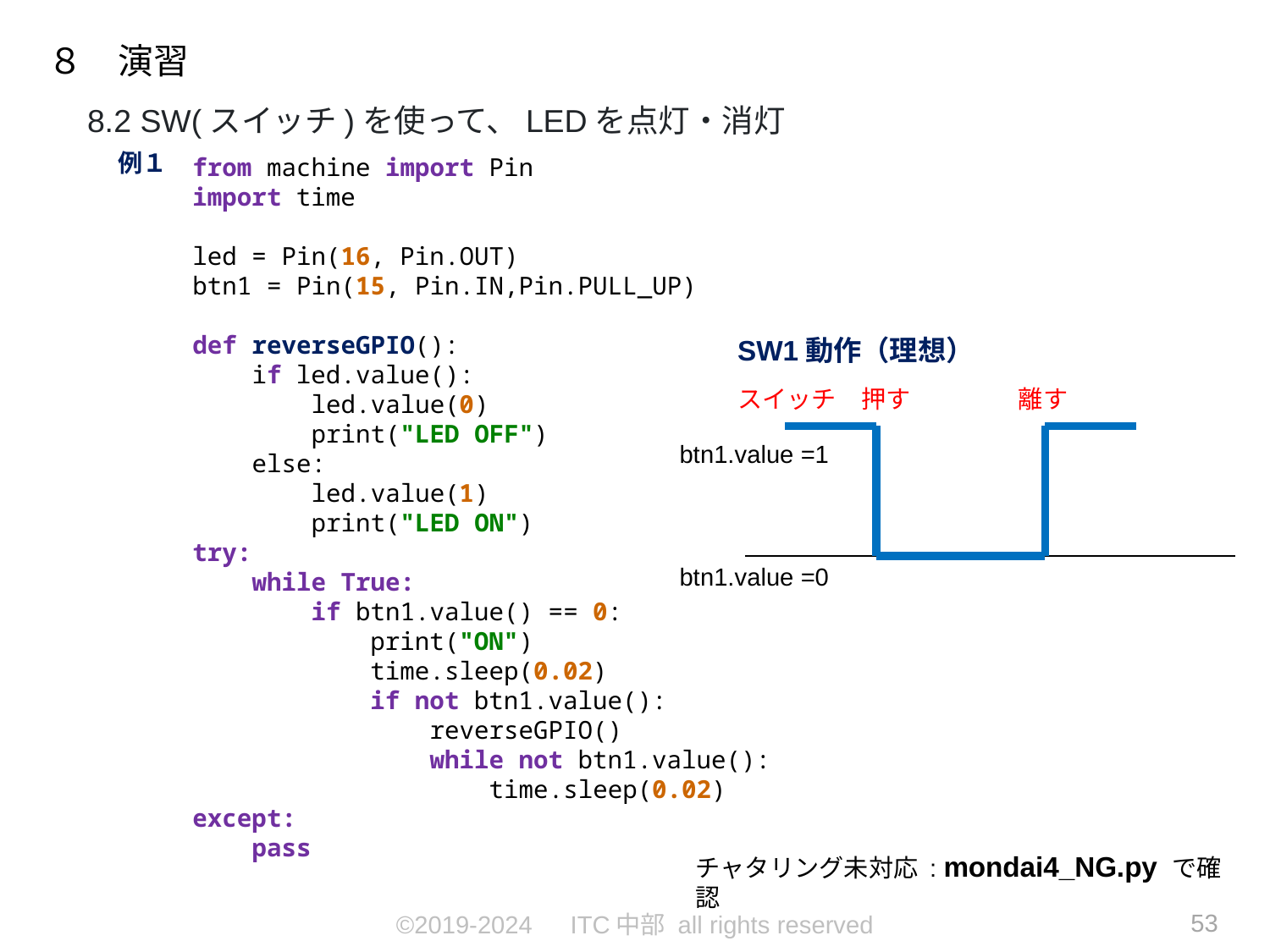

８　演習
8.2 SW(スイッチ)を使って、LEDを点灯・消灯
例１
from machine import Pin
import time

led = Pin(16, Pin.OUT)
btn1 = Pin(15, Pin.IN,Pin.PULL_UP)

def reverseGPIO():
    if led.value():
        led.value(0)
        print("LED OFF")
    else:
        led.value(1)
        print("LED ON")
try:
    while True:
        if btn1.value() == 0:
            print("ON")
            time.sleep(0.02)
            if not btn1.value():
                reverseGPIO()
                while not btn1.value():
                    time.sleep(0.02)
except:
    pass
SW1動作（理想）
スイッチ　押す
離す
btn1.value =1
btn1.value =0
チャタリング未対応 : mondai4_NG.py で確認